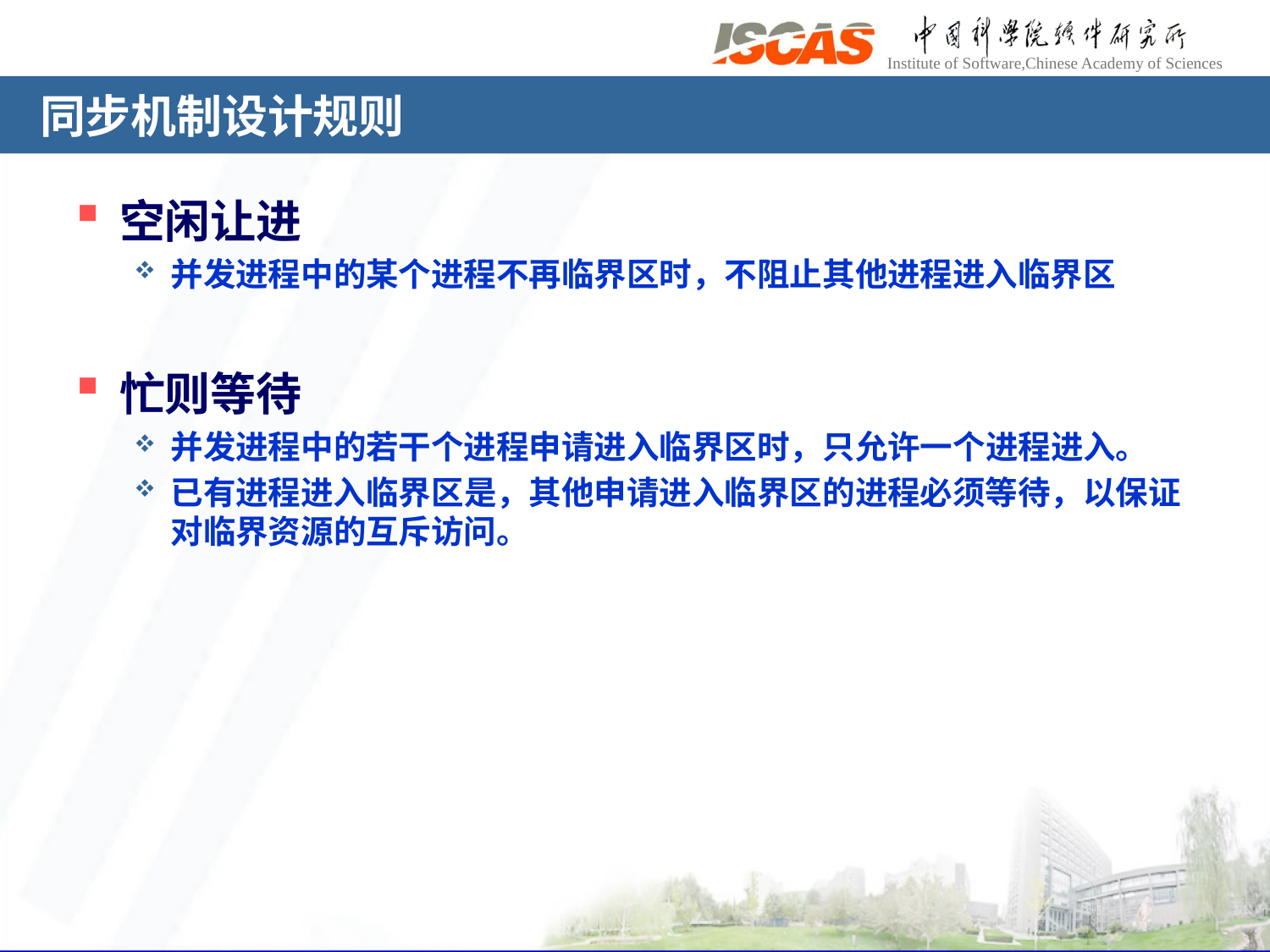

# 同步机制设计规则
空闲让进
并发进程中的某个进程不再临界区时，不阻止其他进程进入临界区

忙则等待
并发进程中的若干个进程申请进入临界区时，只允许一个进程进入。
已有进程进入临界区是，其他申请进入临界区的进程必须等待，以保证对临界资源的互斥访问。